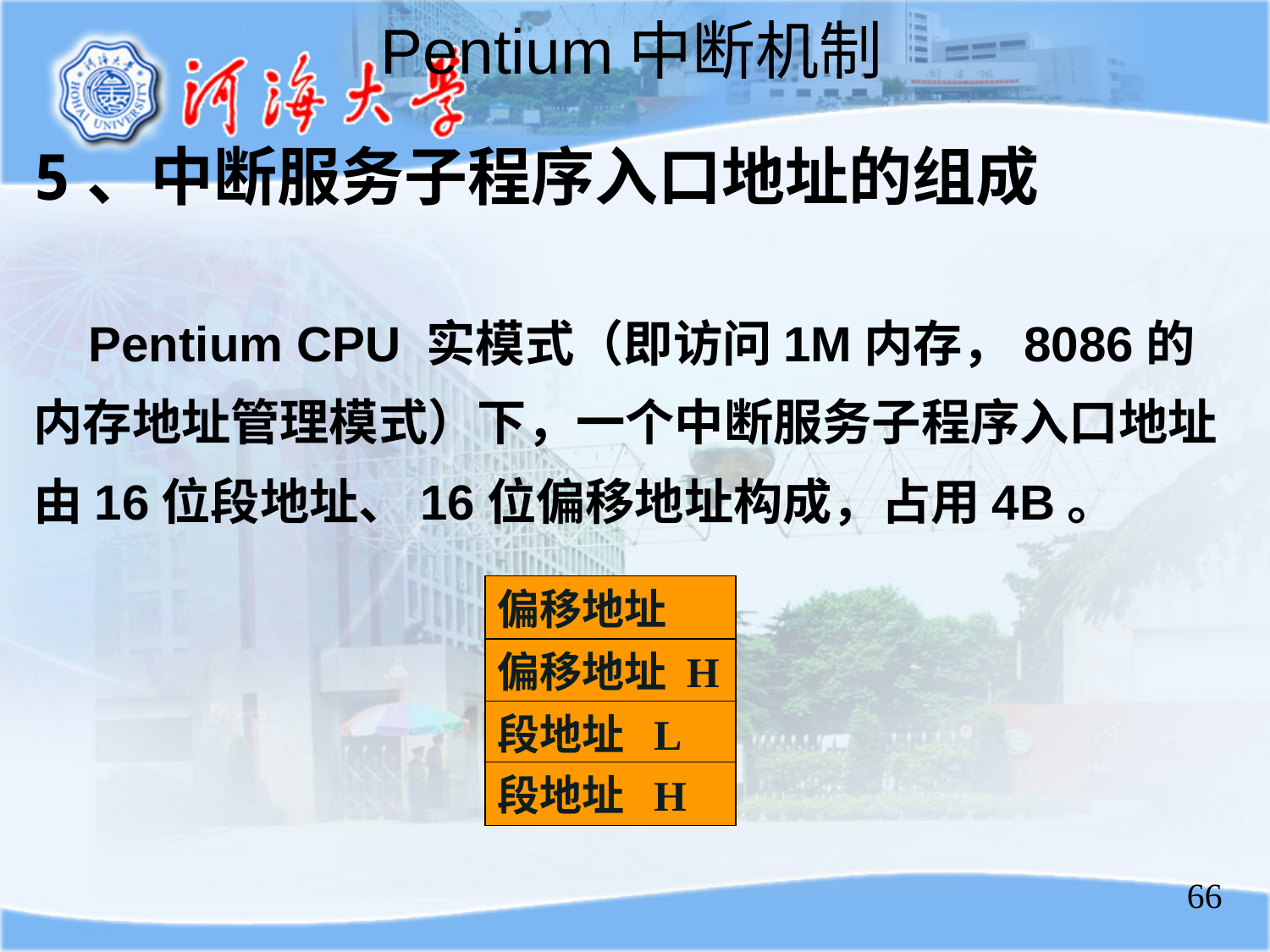

Pentium中断机制
5、中断服务子程序入口地址的组成

    Pentium CPU 实模式（即访问1M内存，8086的内存地址管理模式）下，一个中断服务子程序入口地址由16位段地址、16位偏移地址构成，占用4B。
偏移地址  L
偏移地址 H
段地址  L
段地址  H
66